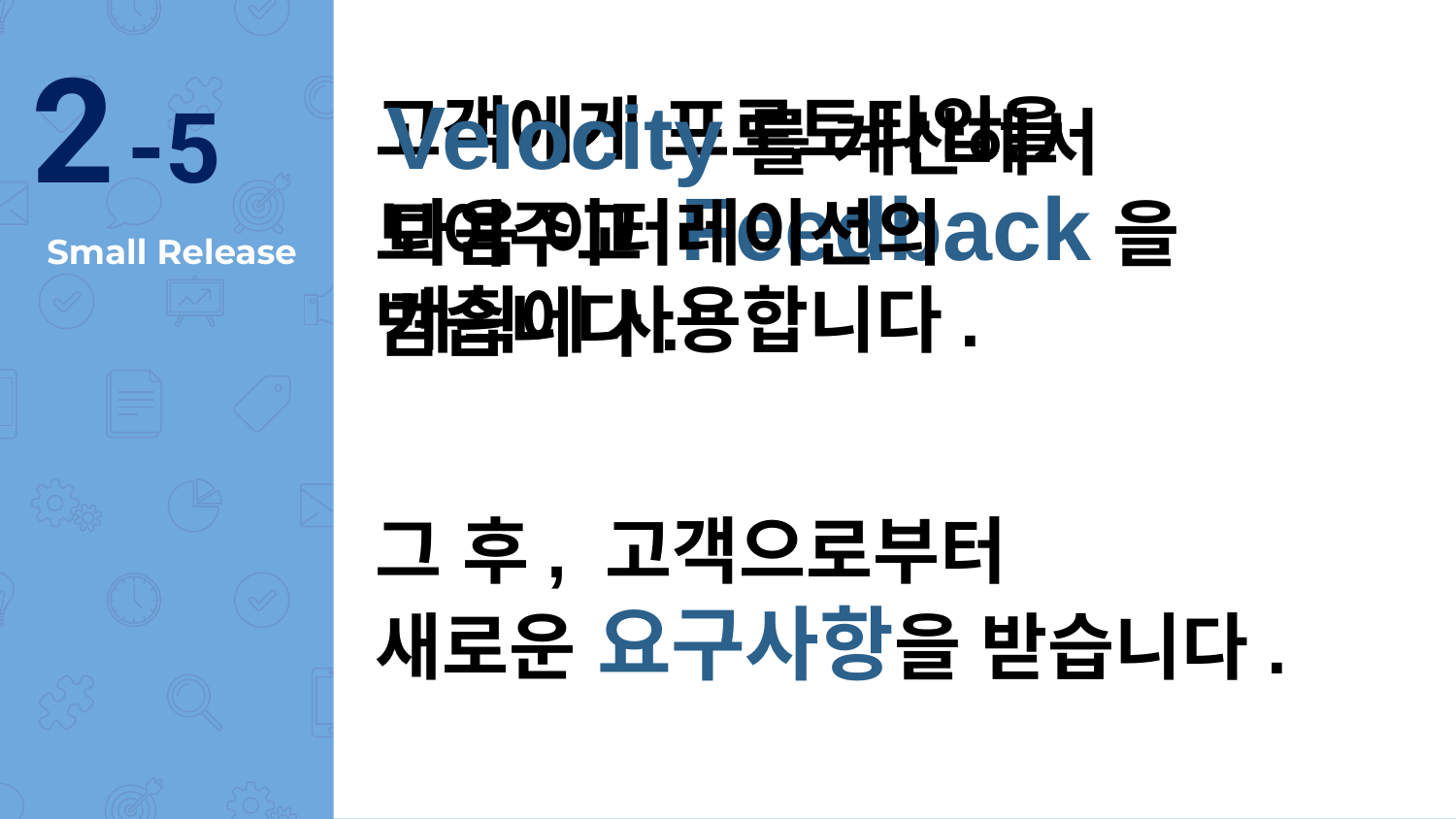

2 -5
Velocity를 계산해서
다음 이터레이션의
계획에 사용합니다.
고객에게 프로토타입을
보여주고 Feedback을 받습니다.
# Small Release
그 후, 고객으로부터
새로운 요구사항을 받습니다.